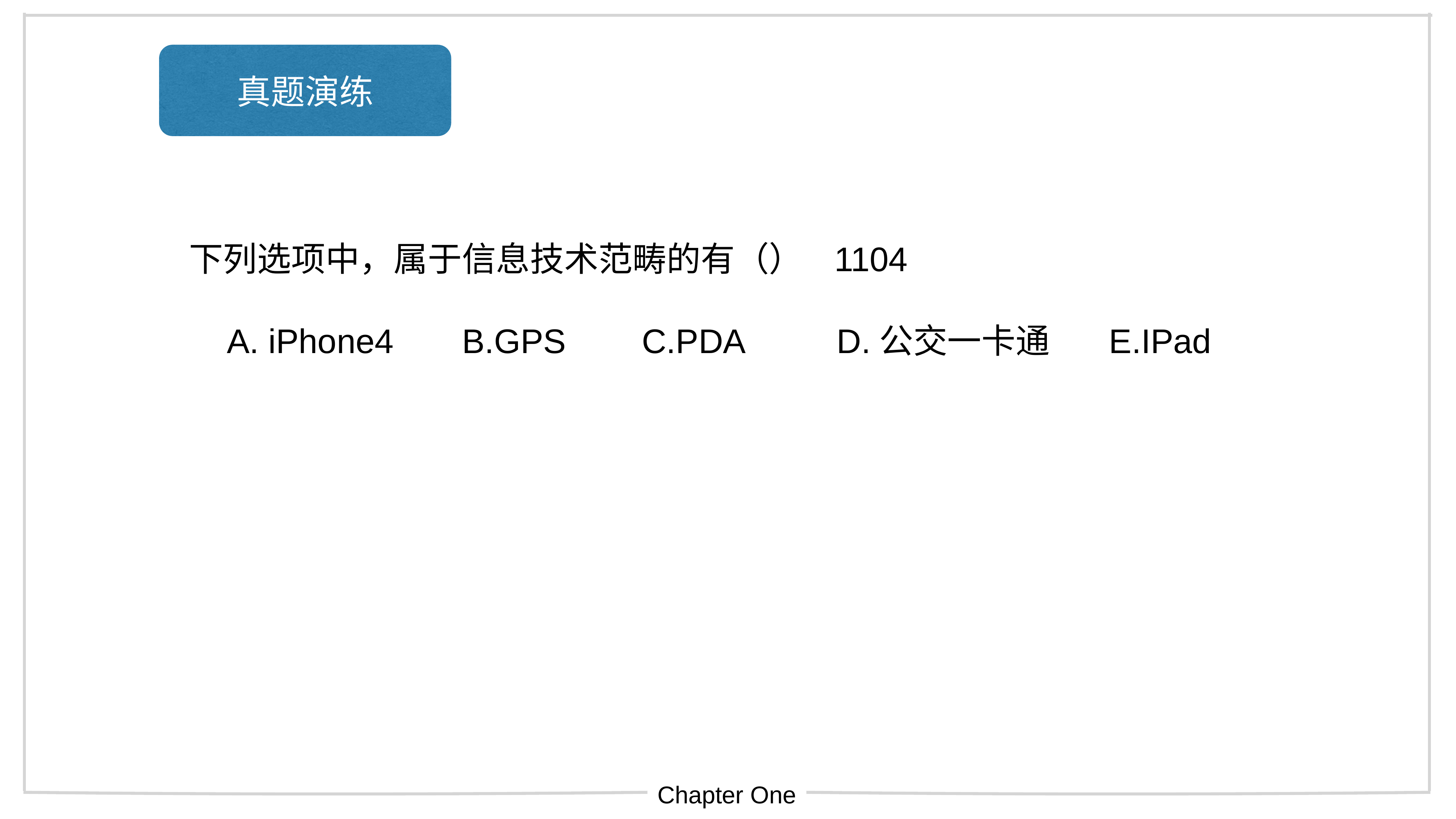

真题演练
下列选项中，属于信息技术范畴的有（）   1104

    A. iPhone4    	B.GPS        C.PDA	     D.公交一卡通	     E.IPad